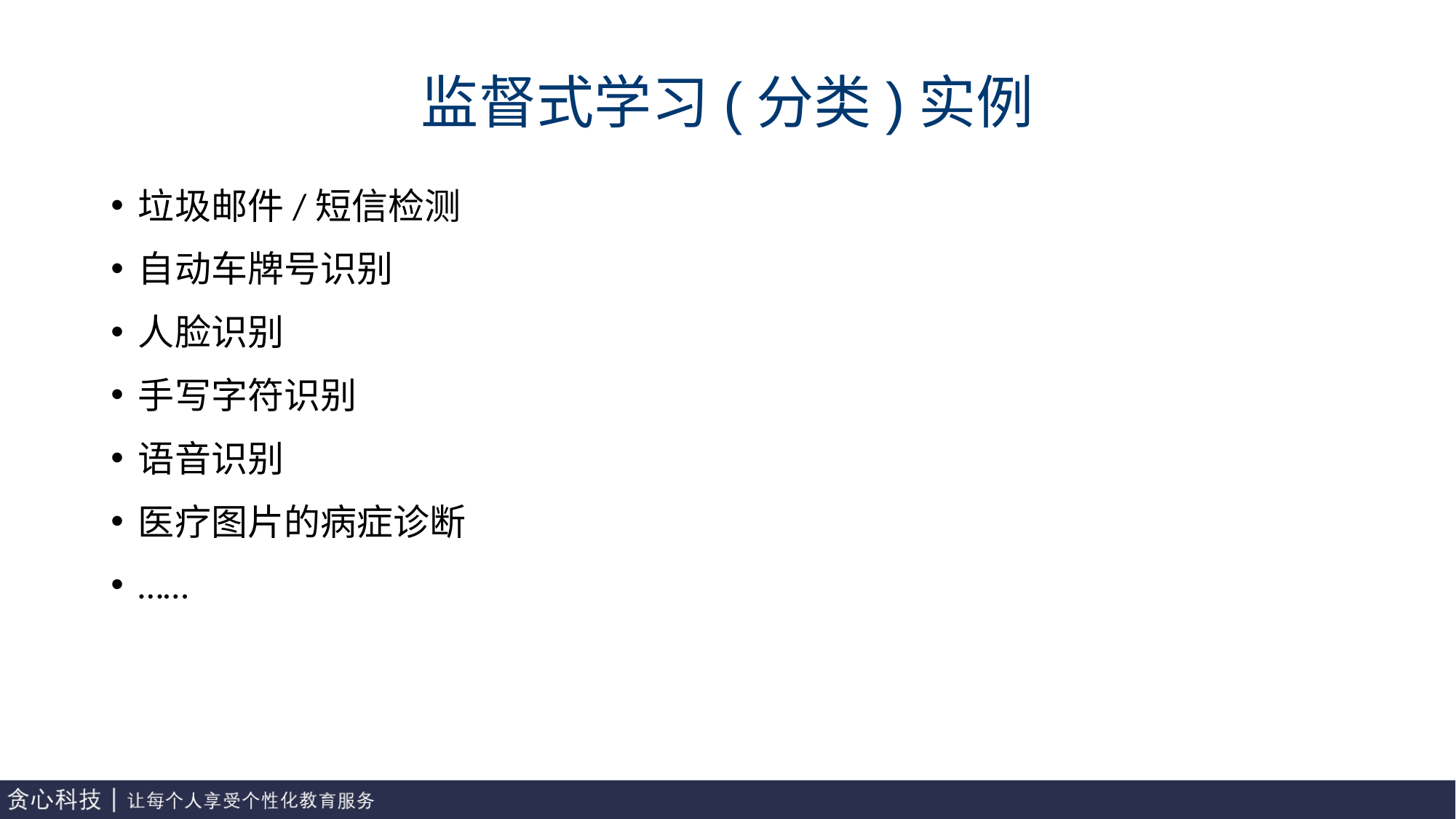

# 监督式学习(分类)实例
垃圾邮件/短信检测
自动车牌号识别
人脸识别
手写字符识别
语音识别
医疗图片的病症诊断
……